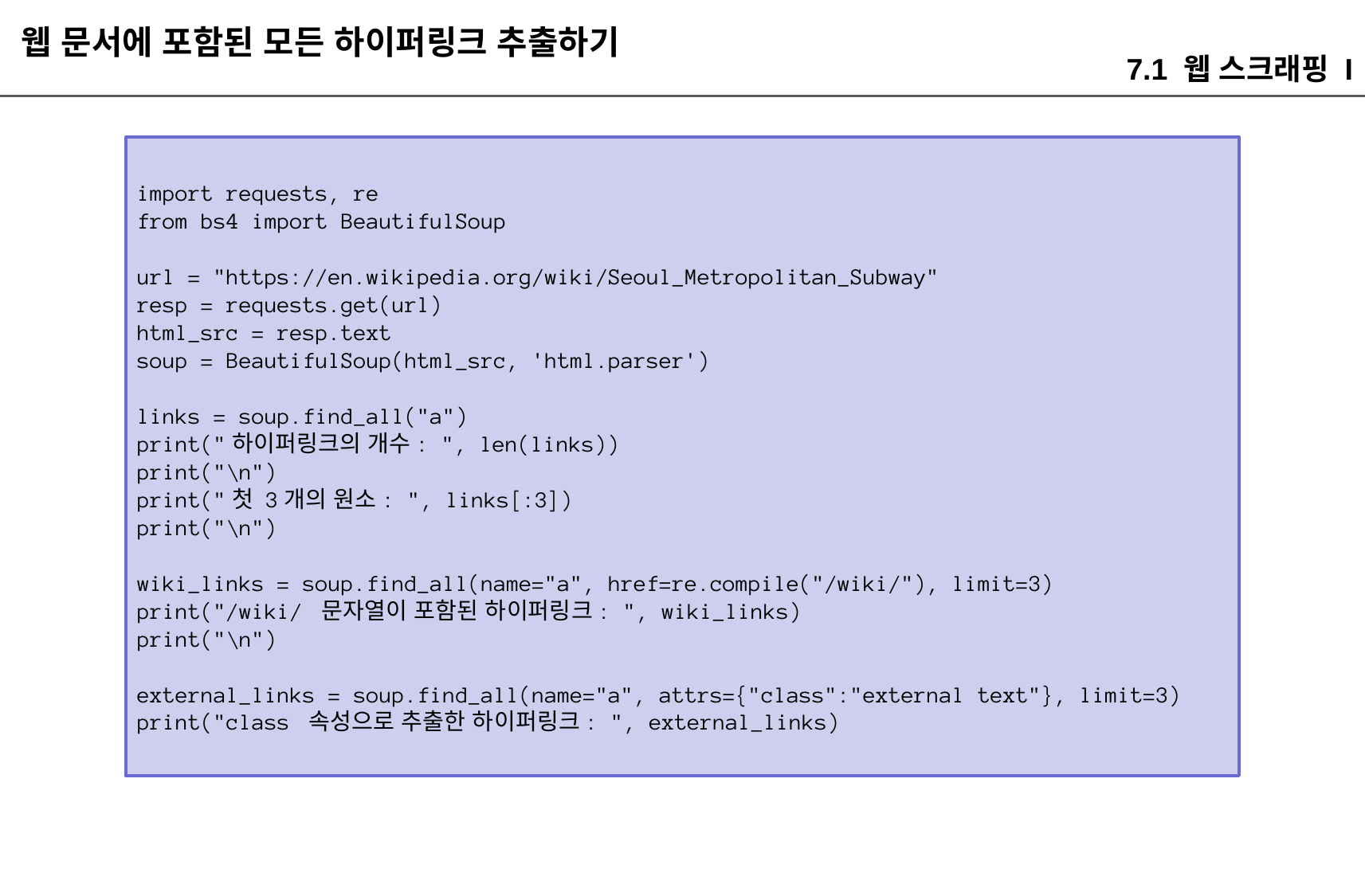

웹 문서에 포함된 모든 하이퍼링크 추출하기
7.1 웹 스크래핑 I
import requests, re
from bs4 import BeautifulSoup

url = "https://en.wikipedia.org/wiki/Seoul_Metropolitan_Subway"
resp = requests.get(url)
html_src = resp.text
soup = BeautifulSoup(html_src, 'html.parser')

links = soup.find_all("a")
print("하이퍼링크의 개수: ", len(links))
print("\n")
print("첫 3개의 원소: ", links[:3])
print("\n")

wiki_links = soup.find_all(name="a", href=re.compile("/wiki/"), limit=3)
print("/wiki/ 문자열이 포함된 하이퍼링크: ", wiki_links)
print("\n")

external_links = soup.find_all(name="a", attrs={"class":"external text"}, limit=3)
print("class 속성으로 추출한 하이퍼링크: ", external_links)